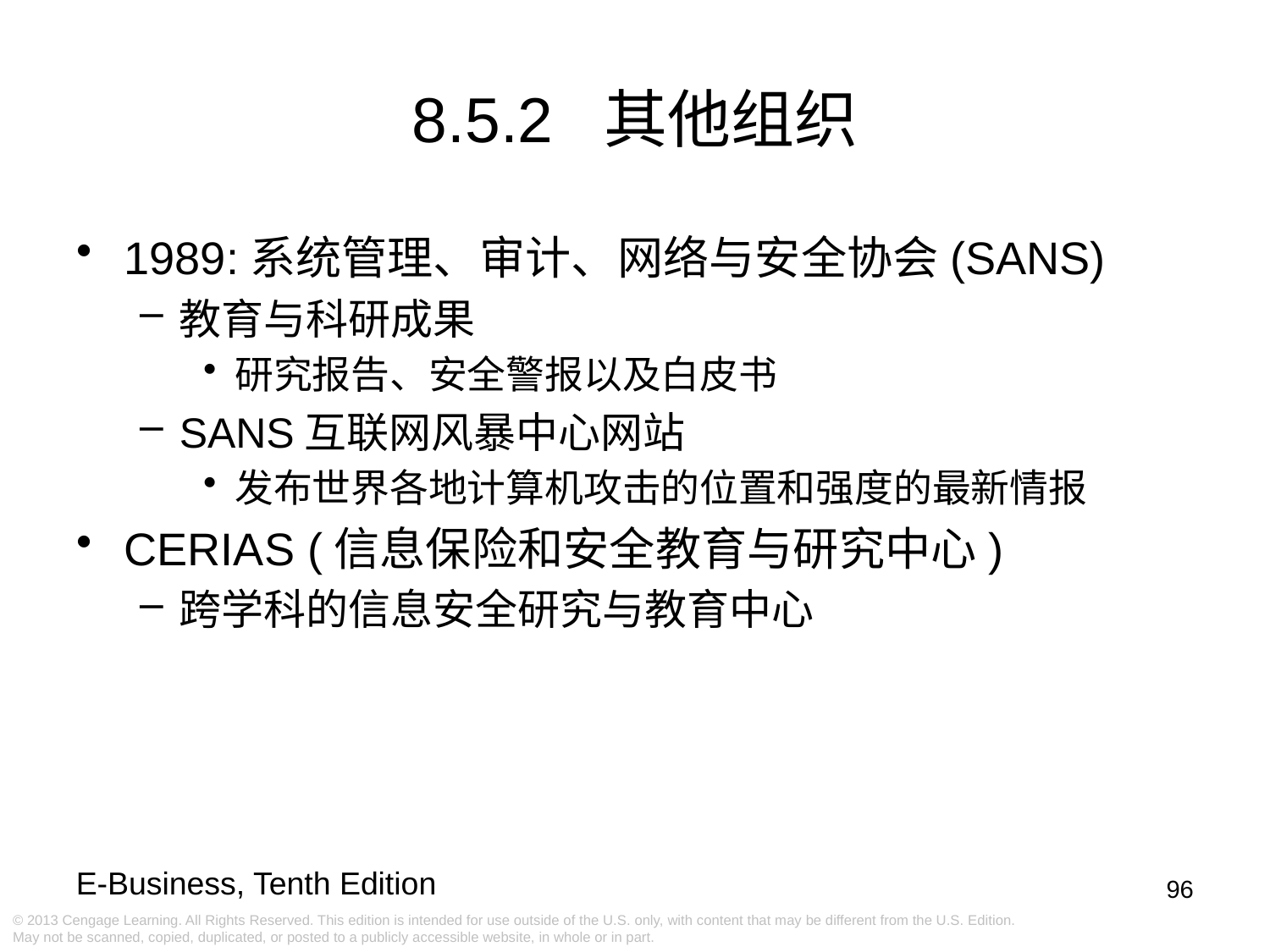

# 8.5.2  其他组织
1989:系统管理、审计、网络与安全协会(SANS)
教育与科研成果
研究报告、安全警报以及白皮书
SANS互联网风暴中心网站
发布世界各地计算机攻击的位置和强度的最新情报
CERIAS (信息保险和安全教育与研究中心)
跨学科的信息安全研究与教育中心
96